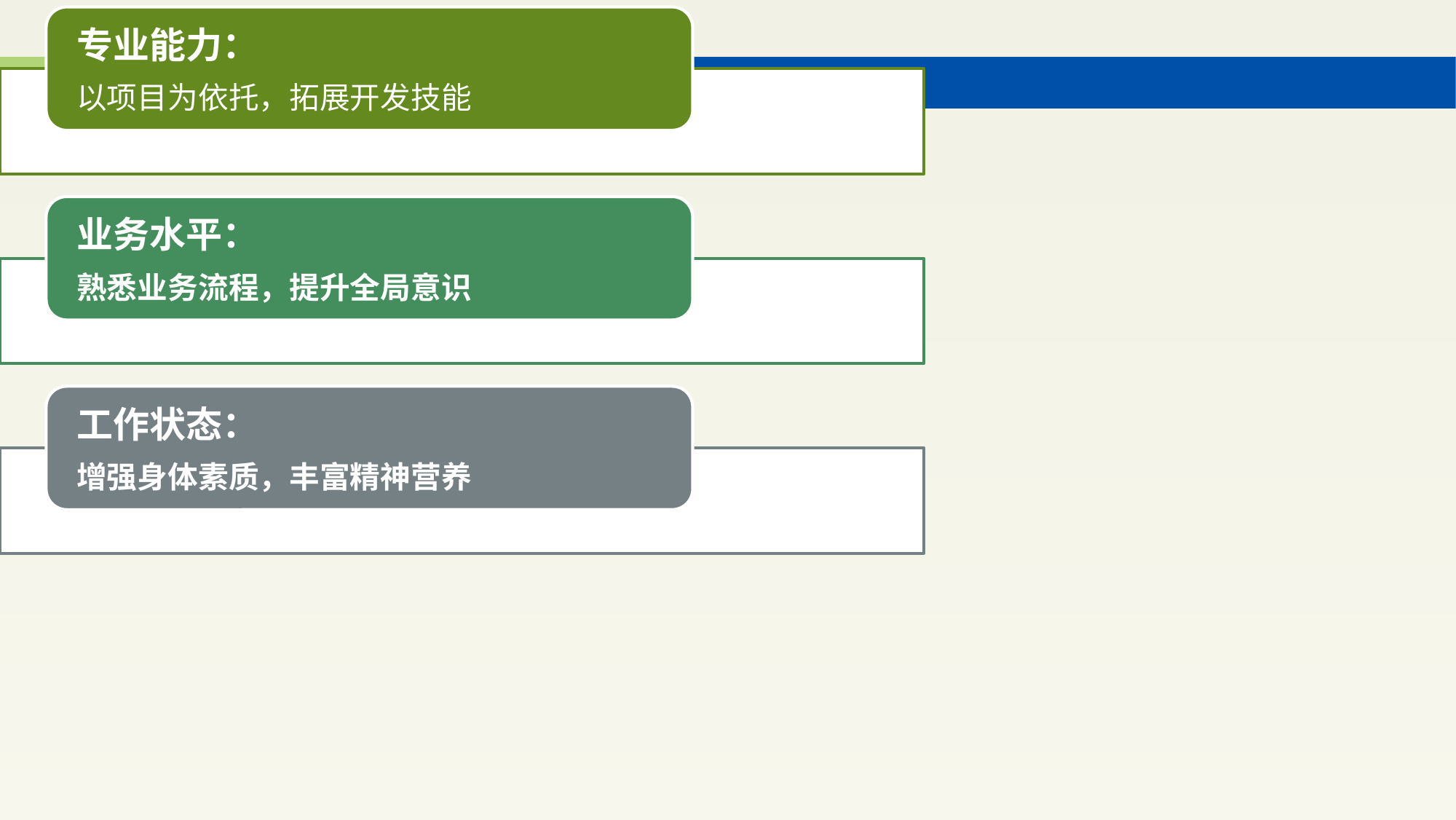

二、展望
2021计划

专业能力：
以项目为依托，拓展开发技能

业务水平：
熟悉业务流程，提升全局意识

工作状态：
增强身体素质，丰富精神营养